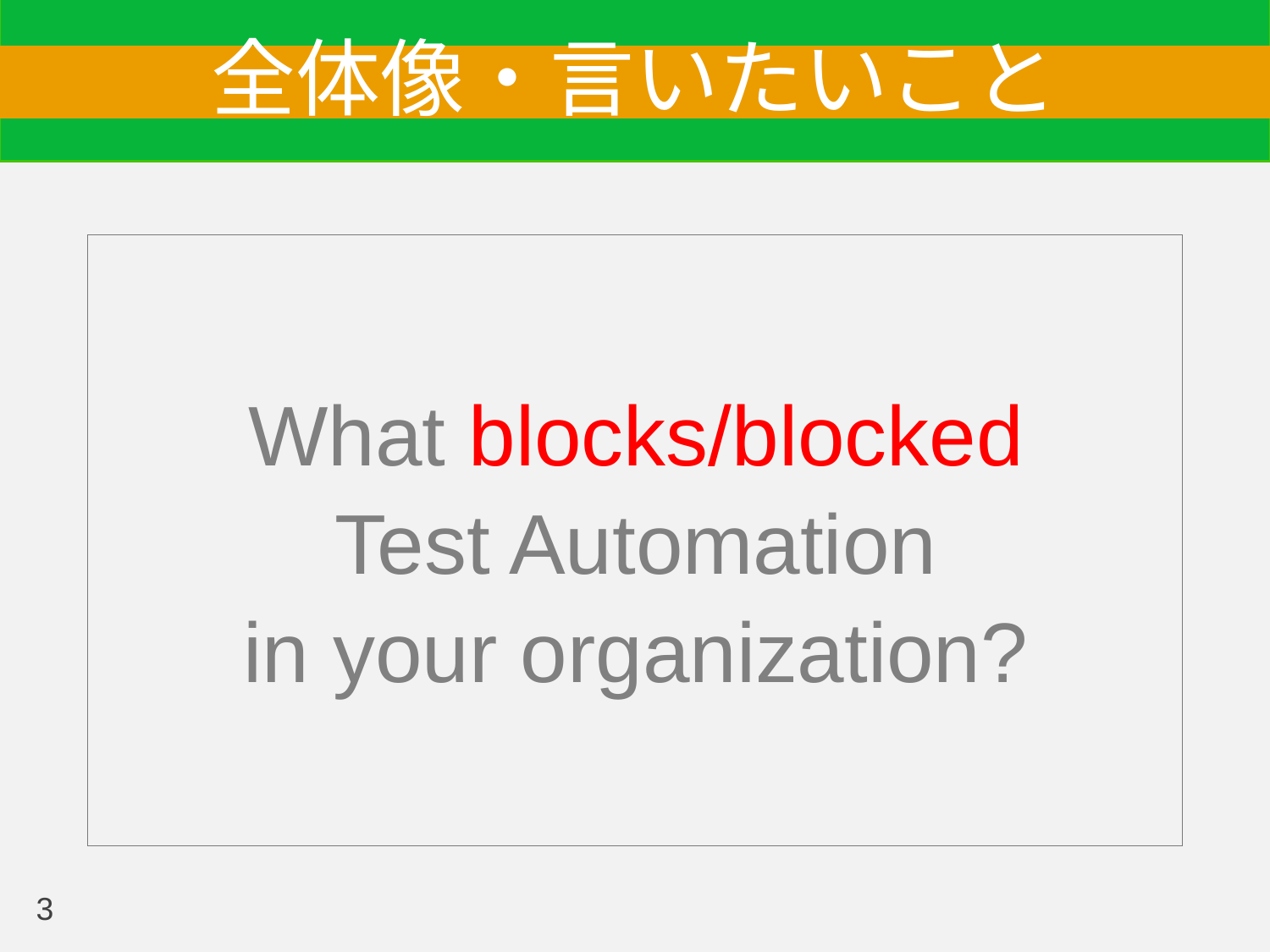

# 全体像・言いたいこと
What blocks/blocked
Test Automation
in your organization?
3